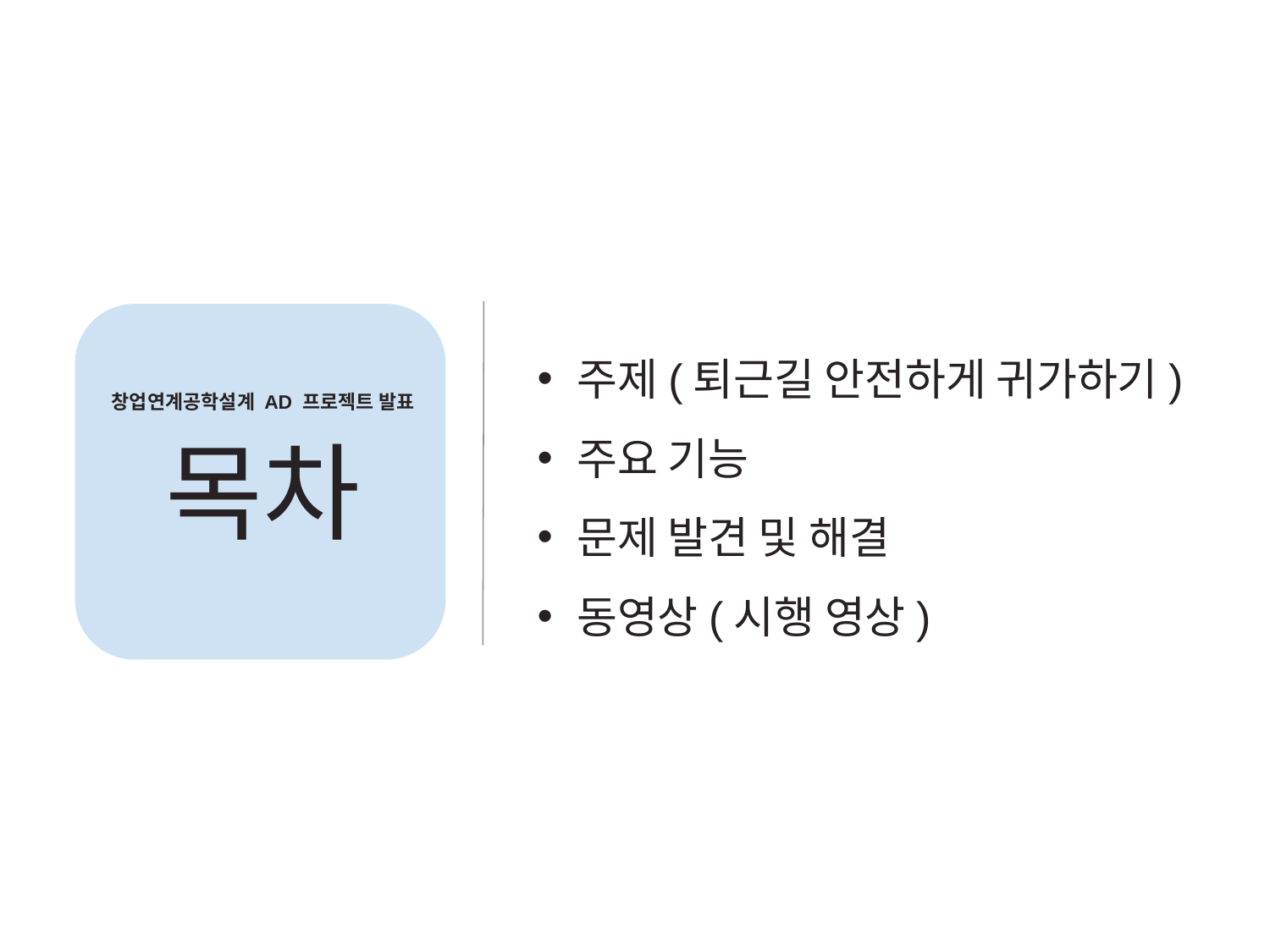

주제(퇴근길 안전하게 귀가하기)
주요 기능
문제 발견 및 해결
동영상(시행 영상)

창업연계공학설계 AD 프로젝트 발표
목차